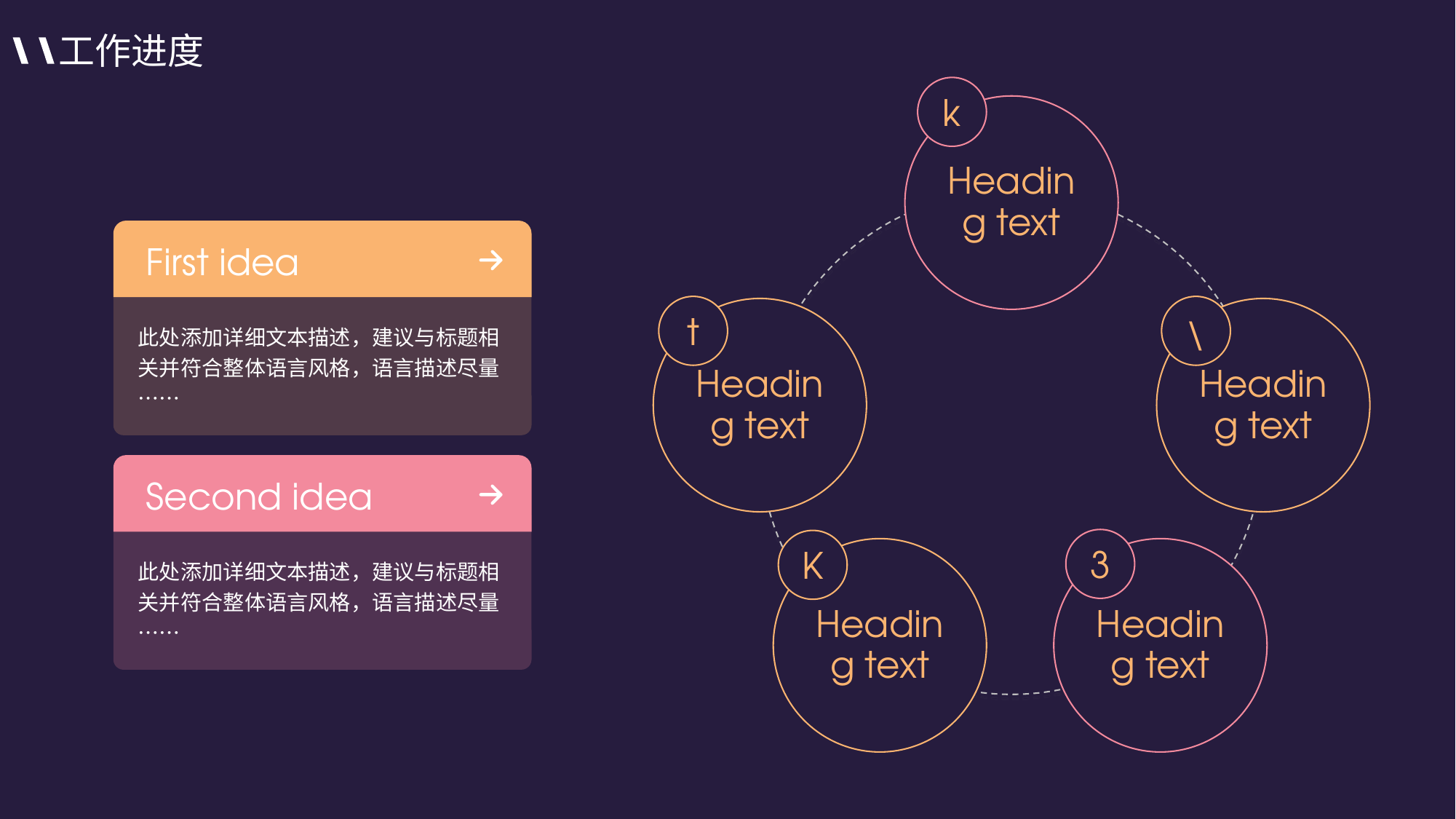

工作进度

k
Heading text

First idea

此处添加详细文本描述，建议与标题相关并符合整体语言风格，语言描述尽量……
t
Heading text
\
Heading text
Second idea

此处添加详细文本描述，建议与标题相关并符合整体语言风格，语言描述尽量……
3
Heading text
K
Heading text